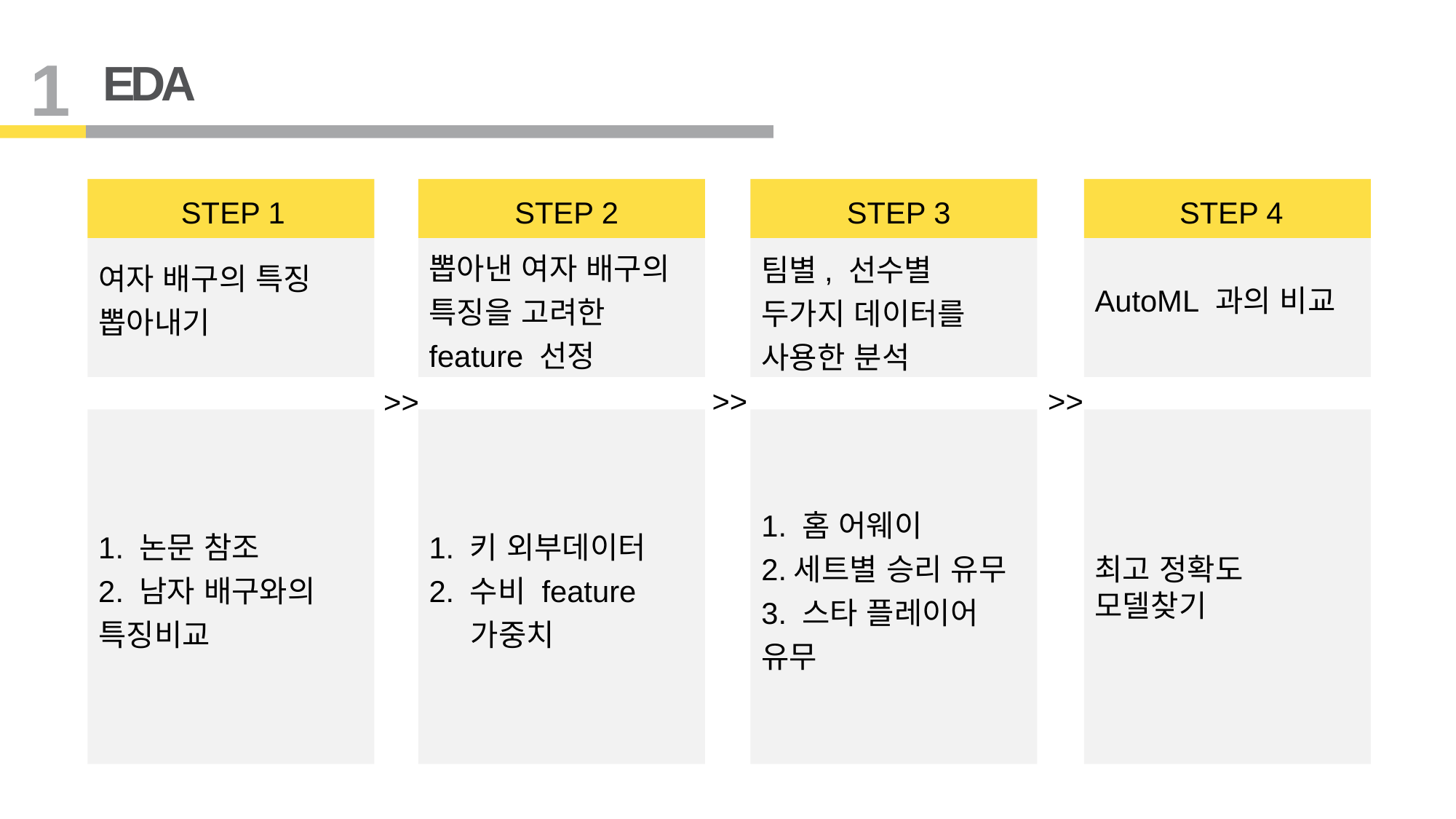

1
EDA

여자 배구의 특징
뽑아내기

뽑아낸 여자 배구의 특징을 고려한 feature 선정

팀별, 선수별
두가지 데이터를 사용한 분석

AutoML 과의 비교
STEP 1
STEP 2
STEP 3
STEP 4
>>
>>
>>
1. 논문 참조
2. 남자 배구와의 특징비교
1. 키 외부데이터
2. 수비 feature
    가중치
1. 홈 어웨이
2.세트별 승리 유무
3. 스타 플레이어 유무
최고 정확도
모델찾기